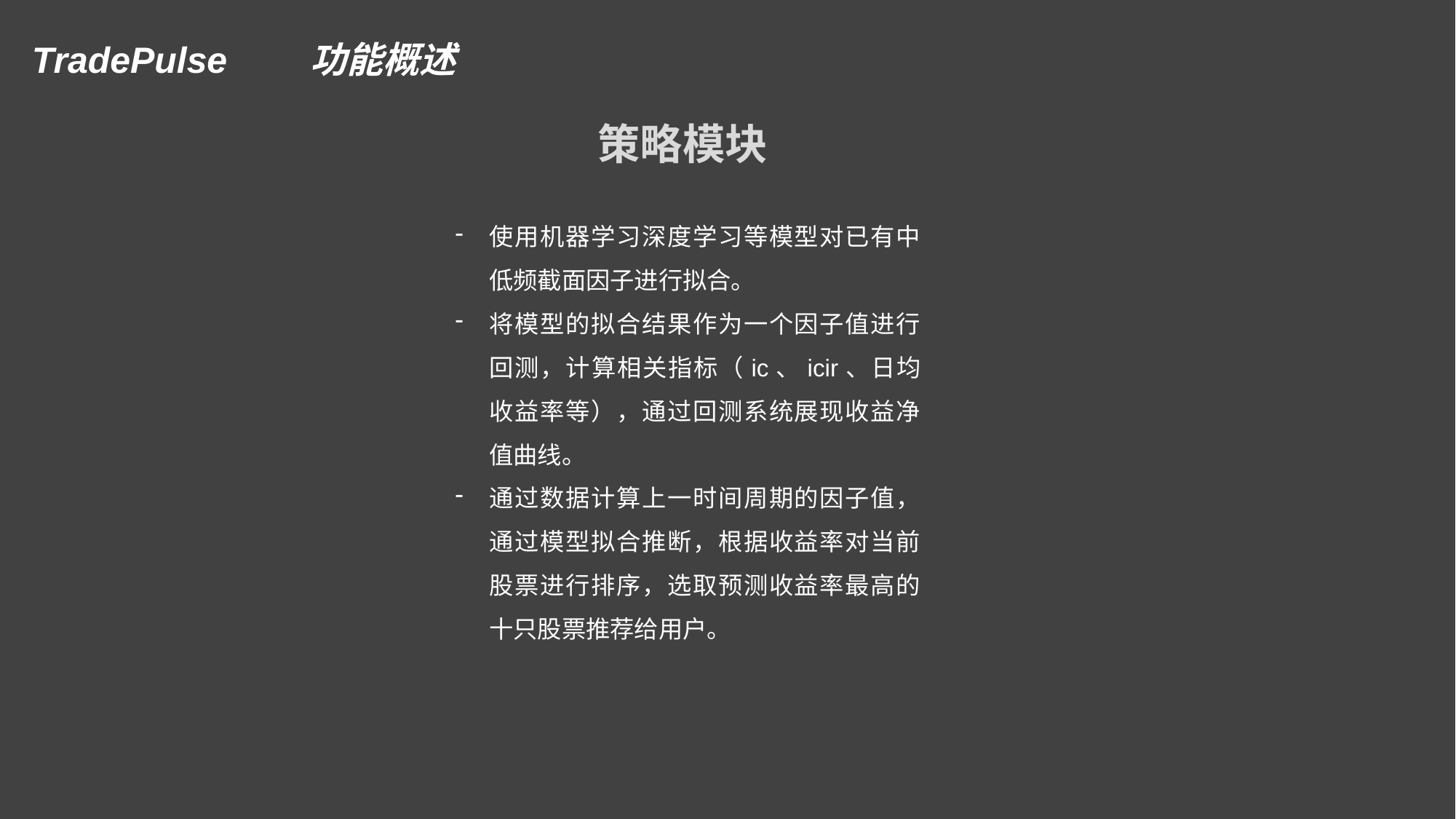

TradePulse	     功能概述
策略模块
使用机器学习深度学习等模型对已有中低频截面因子进行拟合。
将模型的拟合结果作为一个因子值进行回测，计算相关指标（ic、icir、日均收益率等），通过回测系统展现收益净值曲线。
通过数据计算上一时间周期的因子值，通过模型拟合推断，根据收益率对当前股票进行排序，选取预测收益率最高的十只股票推荐给用户。